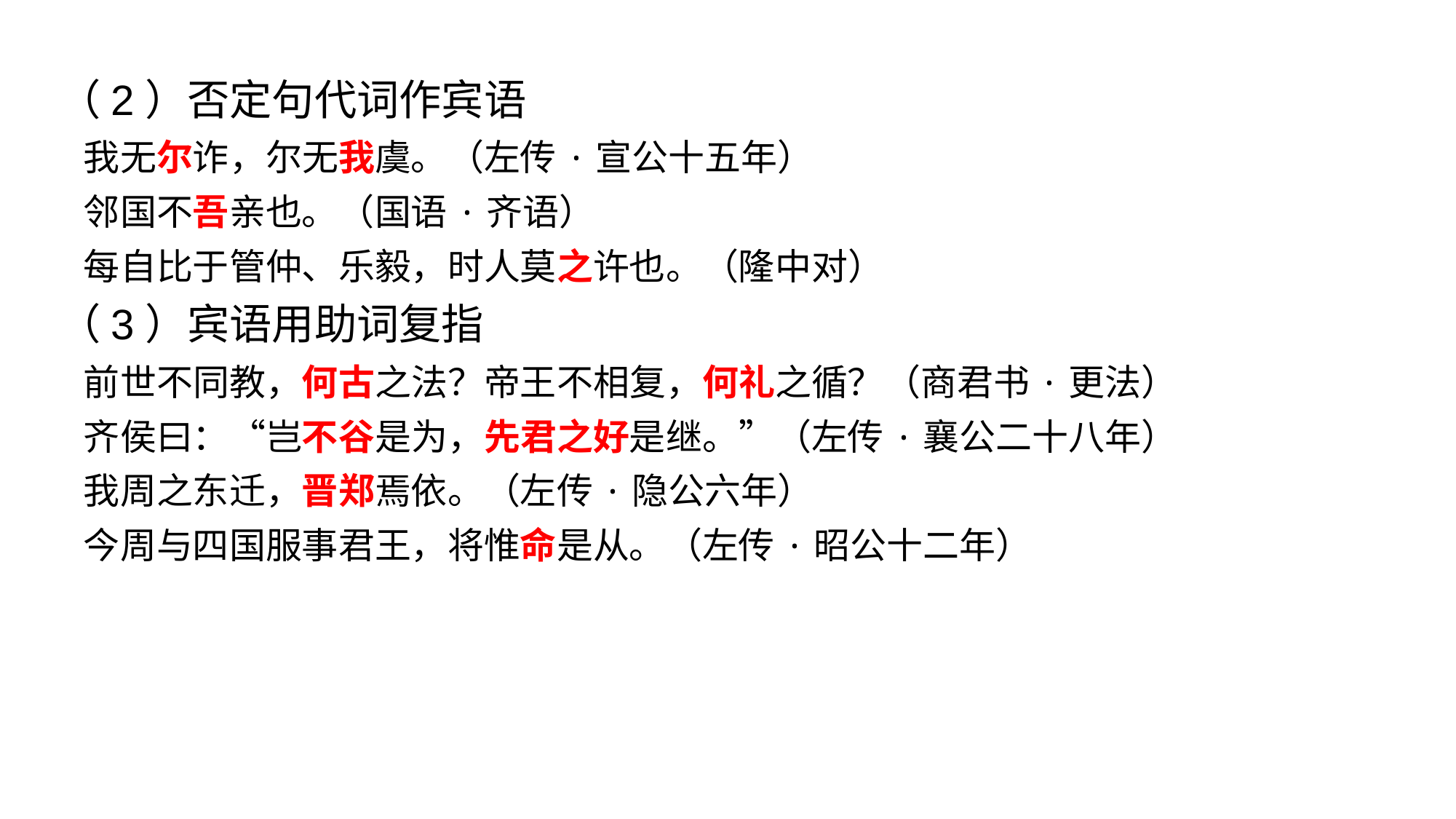

（2）否定句代词作宾语
  我无尔诈，尔无我虞。（左传·宣公十五年）
  邻国不吾亲也。（国语·齐语）
  每自比于管仲、乐毅，时人莫之许也。（隆中对）
（3）宾语用助词复指
  前世不同教，何古之法？帝王不相复，何礼之循？（商君书·更法）
  齐侯曰：“岂不谷是为，先君之好是继。”（左传·襄公二十八年）
  我周之东迁，晋郑焉依。（左传·隐公六年）
  今周与四国服事君王，将惟命是从。（左传·昭公十二年）